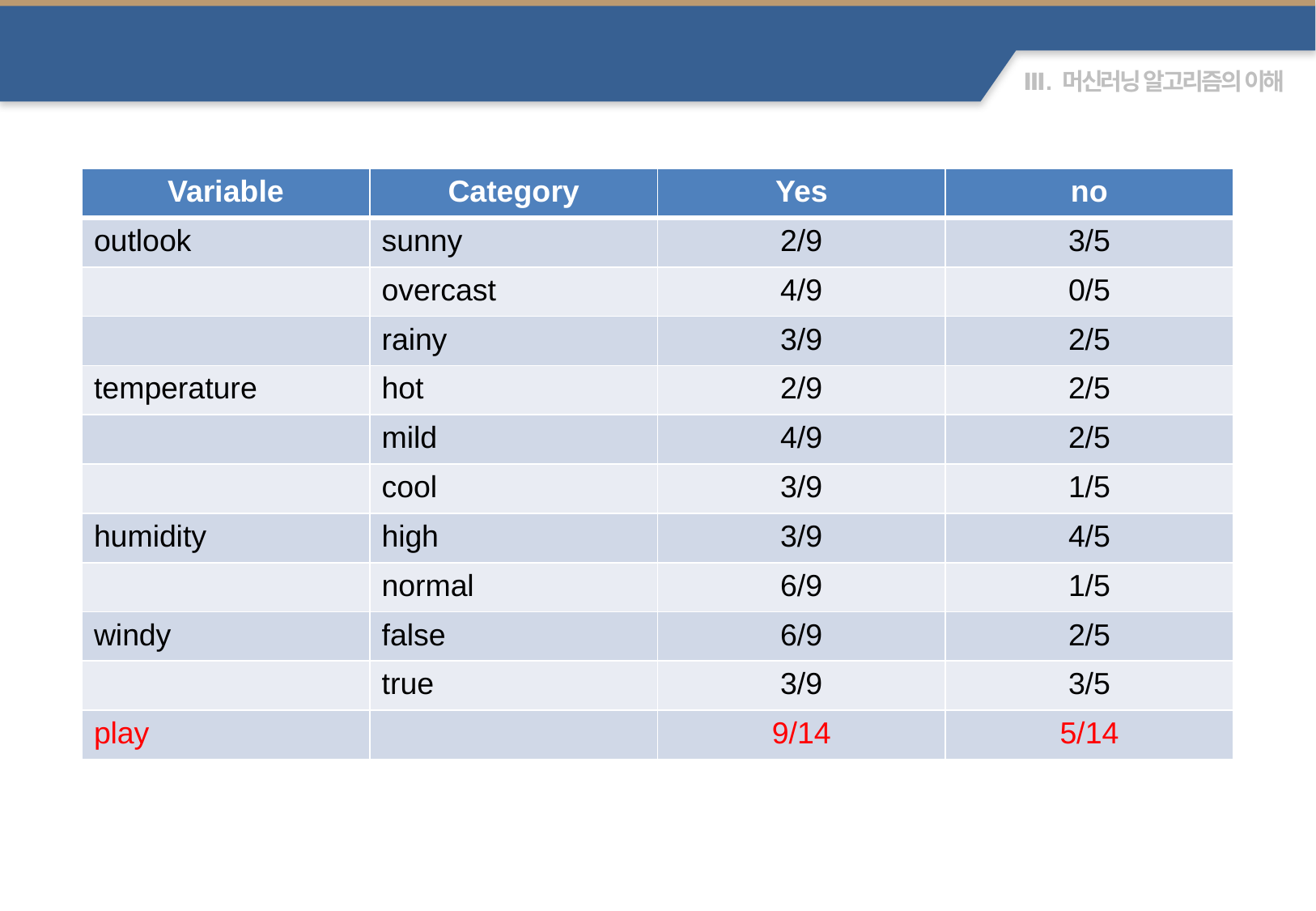

확률에 의한 추론
| Variable | Category | Yes | no |
| --- | --- | --- | --- |
| outlook | sunny | 2/9 | 3/5 |
|  | overcast | 4/9 | 0/5 |
|  | rainy | 3/9 | 2/5 |
| temperature | hot | 2/9 | 2/5 |
|  | mild | 4/9 | 2/5 |
|  | cool | 3/9 | 1/5 |
| humidity | high | 3/9 | 4/5 |
|  | normal | 6/9 | 1/5 |
| windy | false | 6/9 | 2/5 |
|  | true | 3/9 | 3/5 |
| play |  | 9/14 | 5/14 |